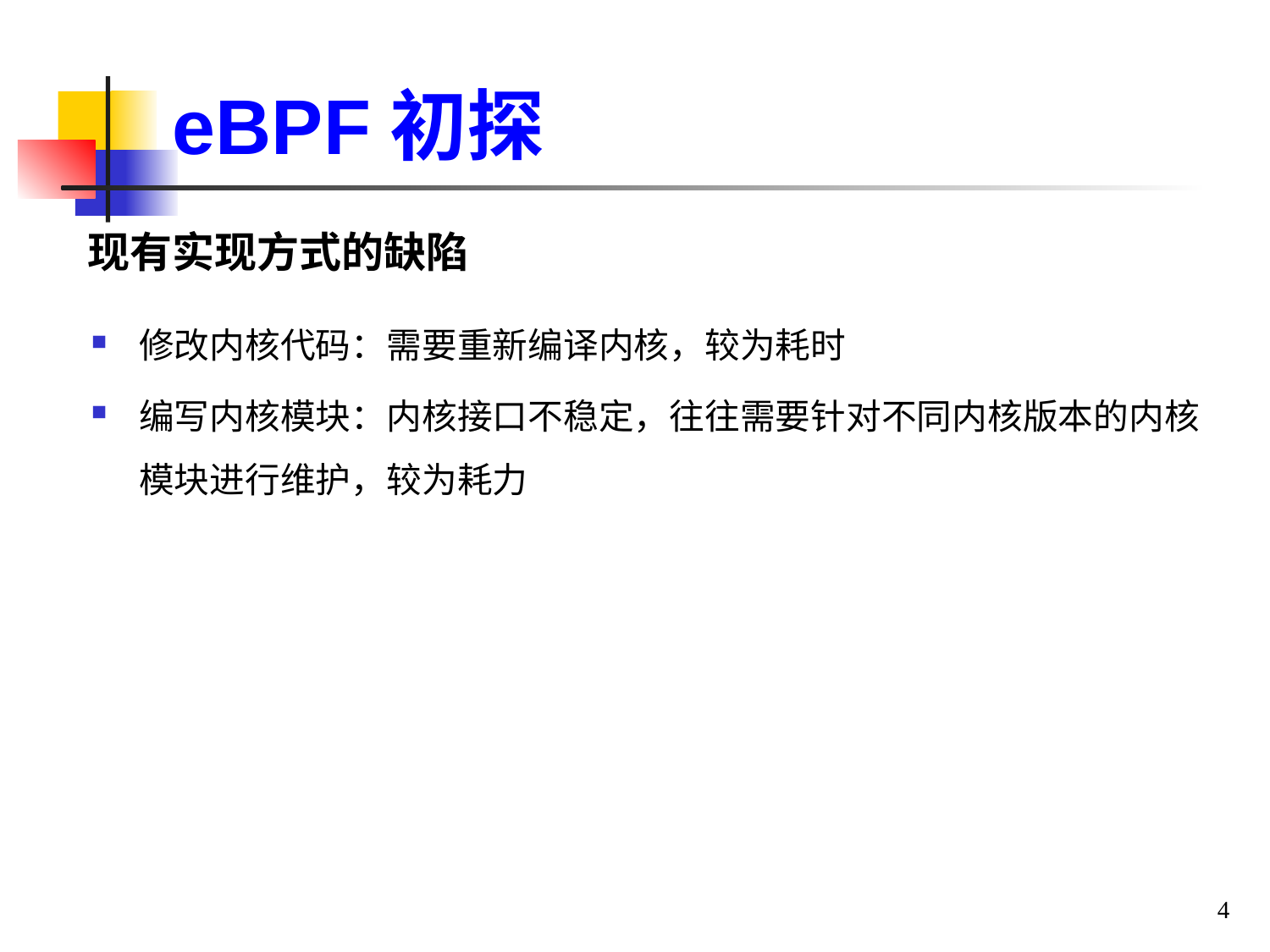

eBPF初探
现有实现方式的缺陷
修改内核代码：需要重新编译内核，较为耗时
编写内核模块：内核接口不稳定，往往需要针对不同内核版本的内核模块进行维护，较为耗力
4